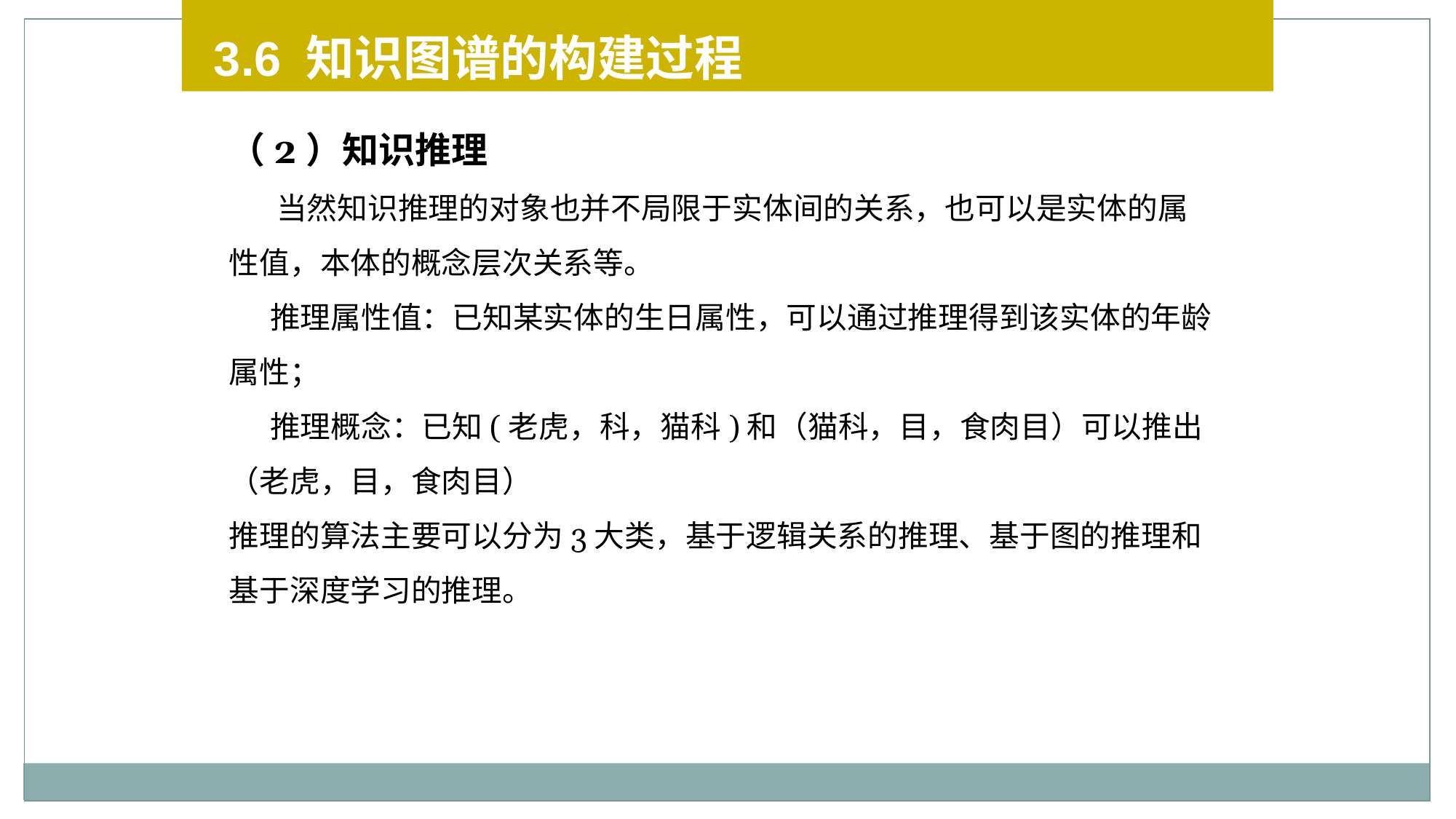

3.6 知识图谱的构建过程
（2）知识推理
      当然知识推理的对象也并不局限于实体间的关系，也可以是实体的属性值，本体的概念层次关系等。
     推理属性值：已知某实体的生日属性，可以通过推理得到该实体的年龄属性；
     推理概念：已知(老虎，科，猫科)和（猫科，目，食肉目）可以推出（老虎，目，食肉目）
推理的算法主要可以分为3大类，基于逻辑关系的推理、基于图的推理和基于深度学习的推理。